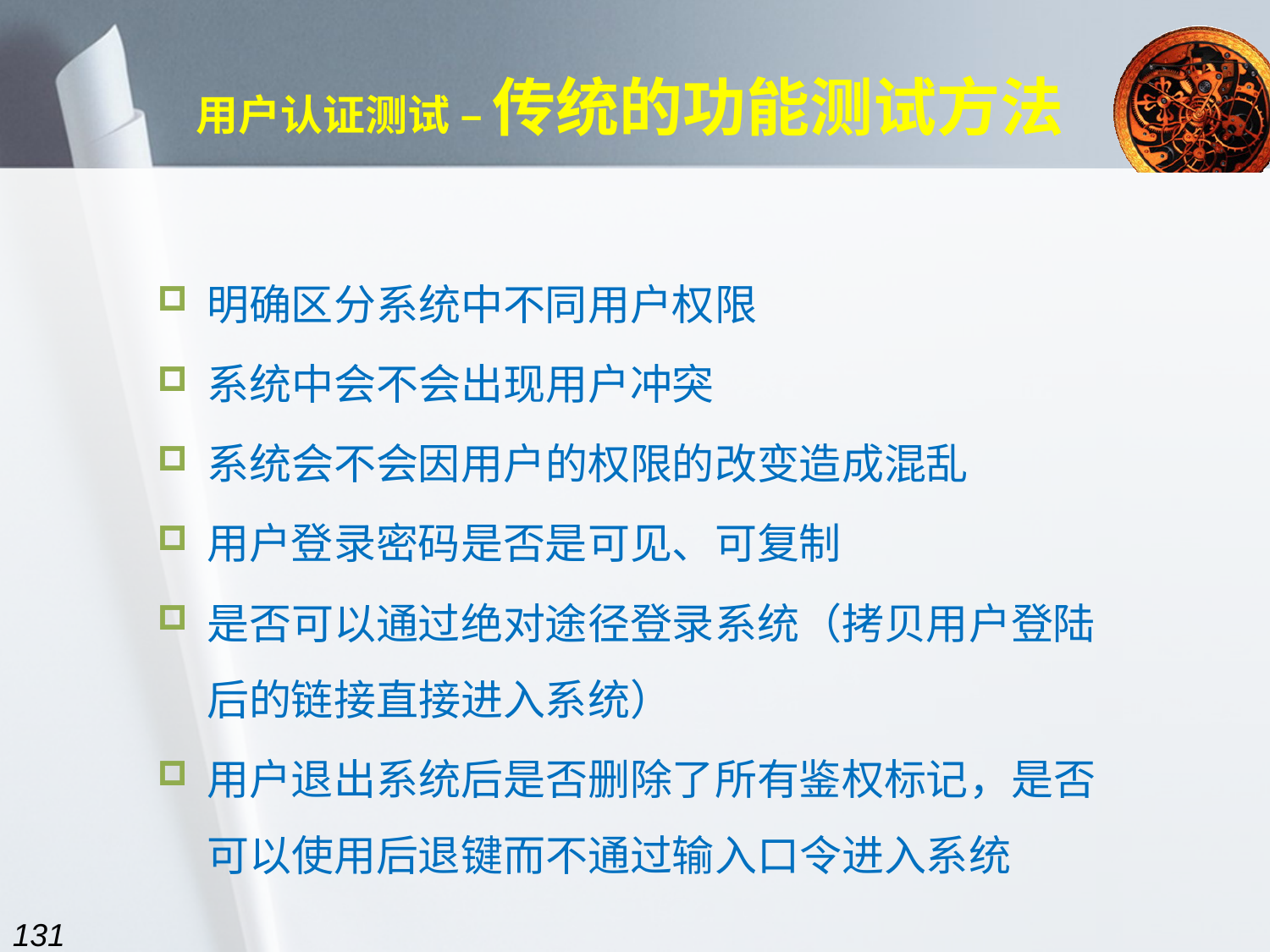

用户认证测试 – 传统的功能测试方法
明确区分系统中不同用户权限
系统中会不会出现用户冲突
系统会不会因用户的权限的改变造成混乱
用户登录密码是否是可见、可复制
是否可以通过绝对途径登录系统（拷贝用户登陆后的链接直接进入系统）
用户退出系统后是否删除了所有鉴权标记，是否可以使用后退键而不通过输入口令进入系统
131